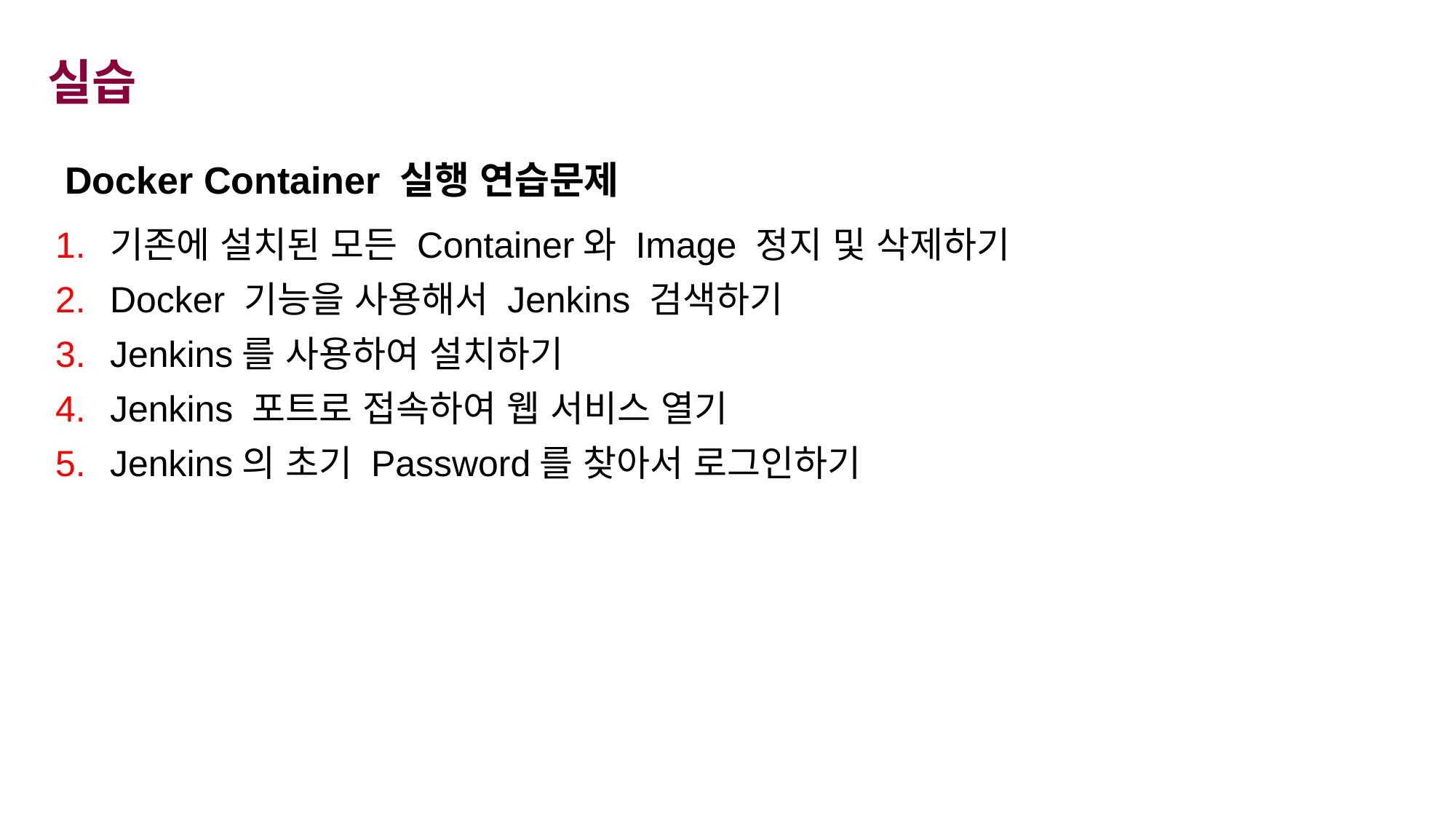

# 실습
Docker Container 실행 연습문제
기존에 설치된 모든 Container와 Image 정지 및 삭제하기
Docker 기능을 사용해서 Jenkins 검색하기
Jenkins를 사용하여 설치하기
Jenkins 포트로 접속하여 웹 서비스 열기
Jenkins의 초기 Password를 찾아서 로그인하기